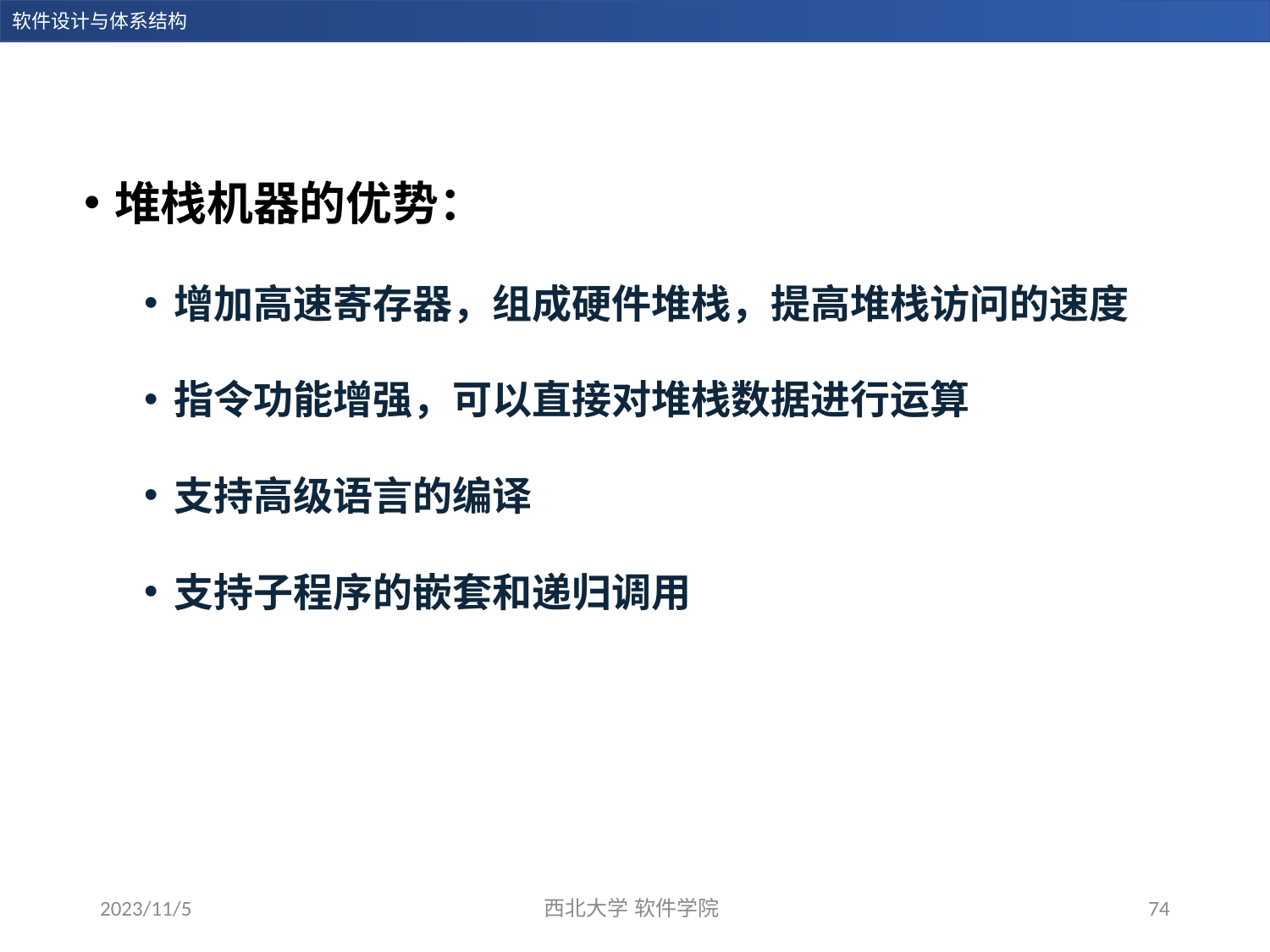

堆栈机器的优势：
增加高速寄存器，组成硬件堆栈，提高堆栈访问的速度
指令功能增强，可以直接对堆栈数据进行运算
支持高级语言的编译
支持子程序的嵌套和递归调用

2023/11/5
西北大学 软件学院
74